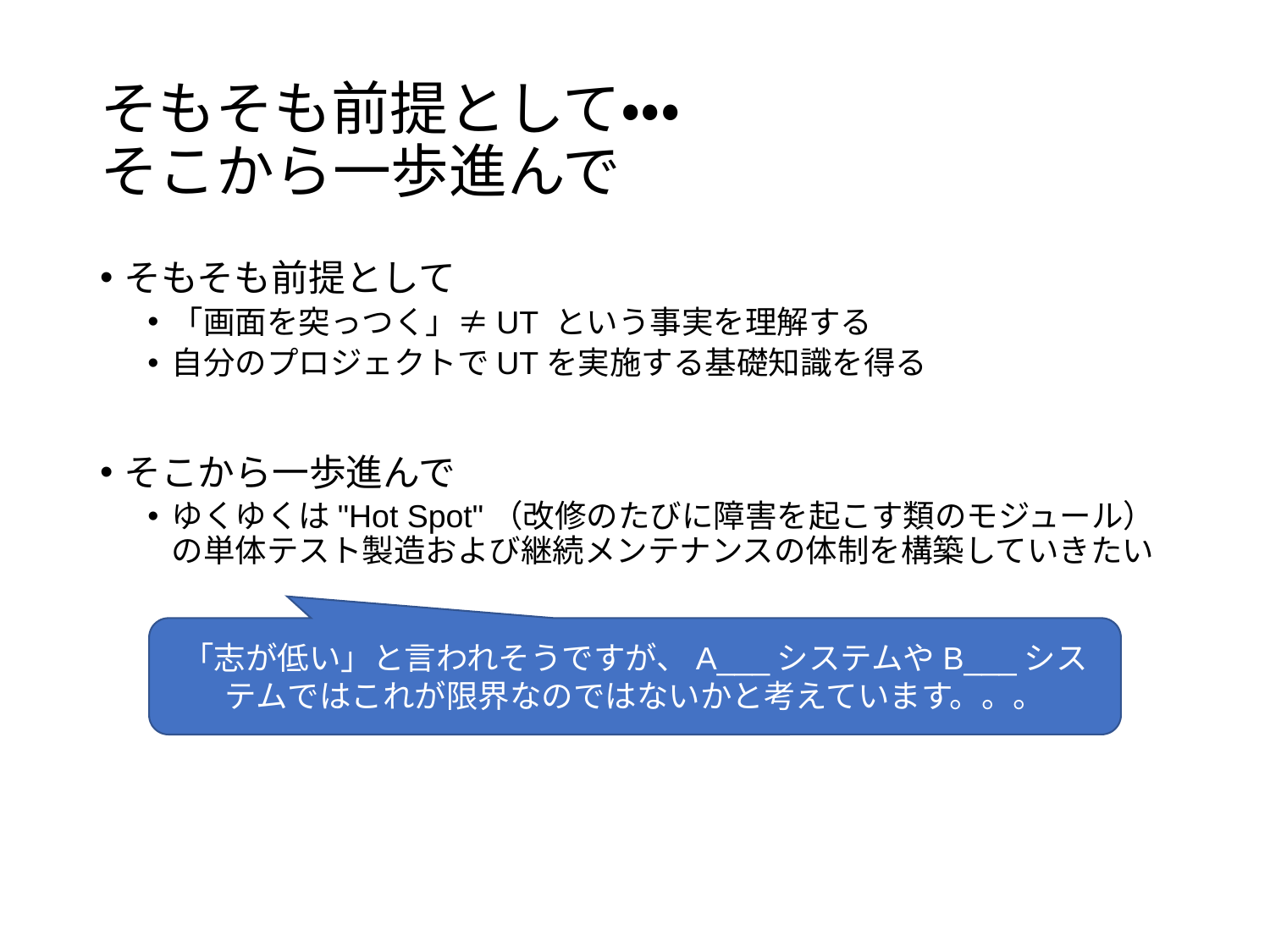

# そもそも前提として・・・ そこから一歩進んで
そもそも前提として
「画面を突っつく」≠UT という事実を理解する
自分のプロジェクトでUTを実施する基礎知識を得る

そこから一歩進んで
ゆくゆくは"Hot Spot"（改修のたびに障害を起こす類のモジュール）の単体テスト製造および継続メンテナンスの体制を構築していきたい
「志が低い」と言われそうですが、A___システムやB___システムではこれが限界なのではないかと考えています。。。